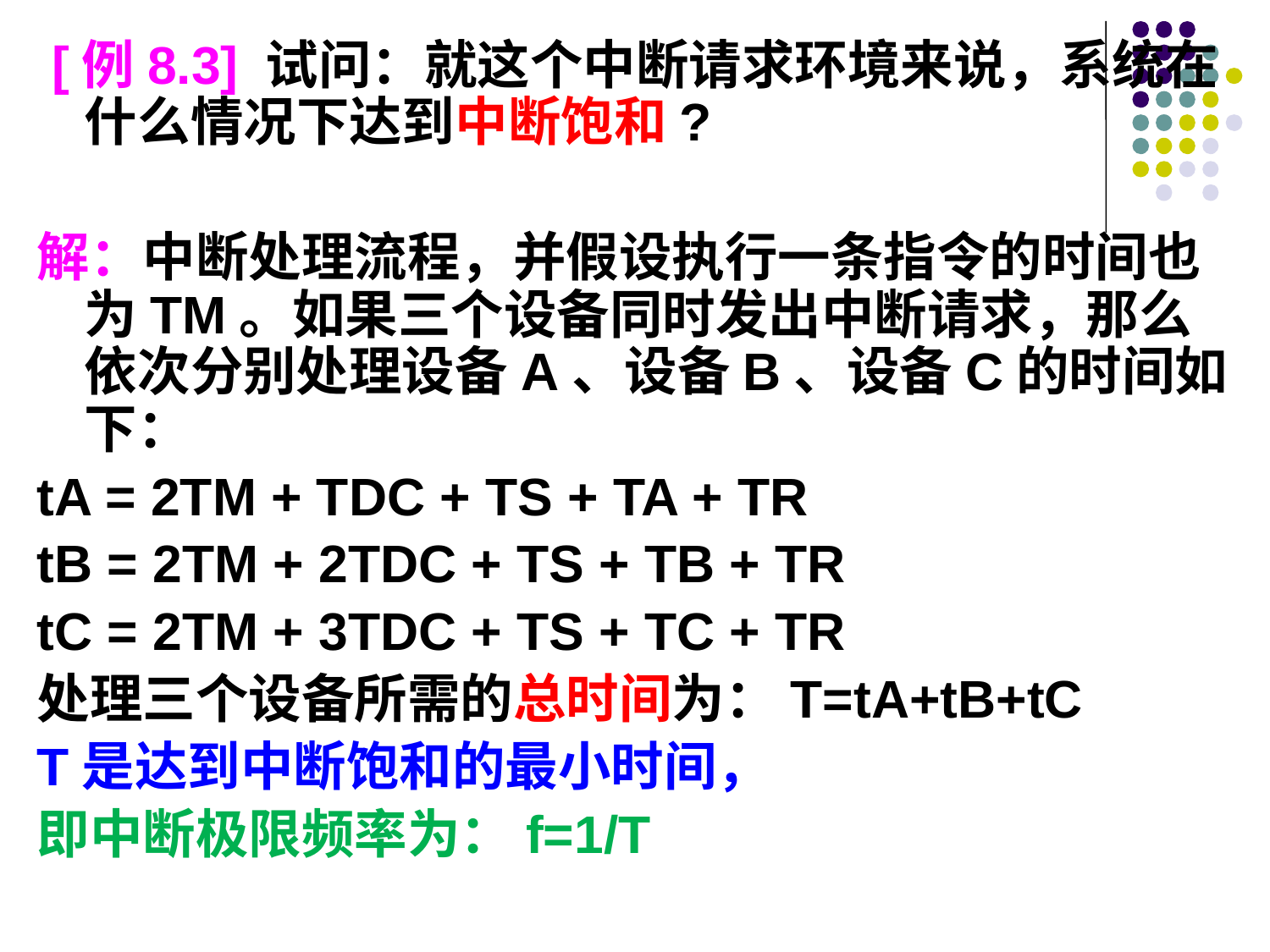

[例8.3] 试问：就这个中断请求环境来说，系统在什么情况下达到中断饱和?

解：中断处理流程，并假设执行一条指令的时间也为TM。如果三个设备同时发出中断请求，那么依次分别处理设备A、设备B、设备C的时间如下：
tA = 2TM + TDC + TS + TA + TR
tB = 2TM + 2TDC + TS + TB + TR
tC = 2TM + 3TDC + TS + TC + TR
处理三个设备所需的总时间为：T=tA+tB+tC
T是达到中断饱和的最小时间，
即中断极限频率为：f=1/T
49